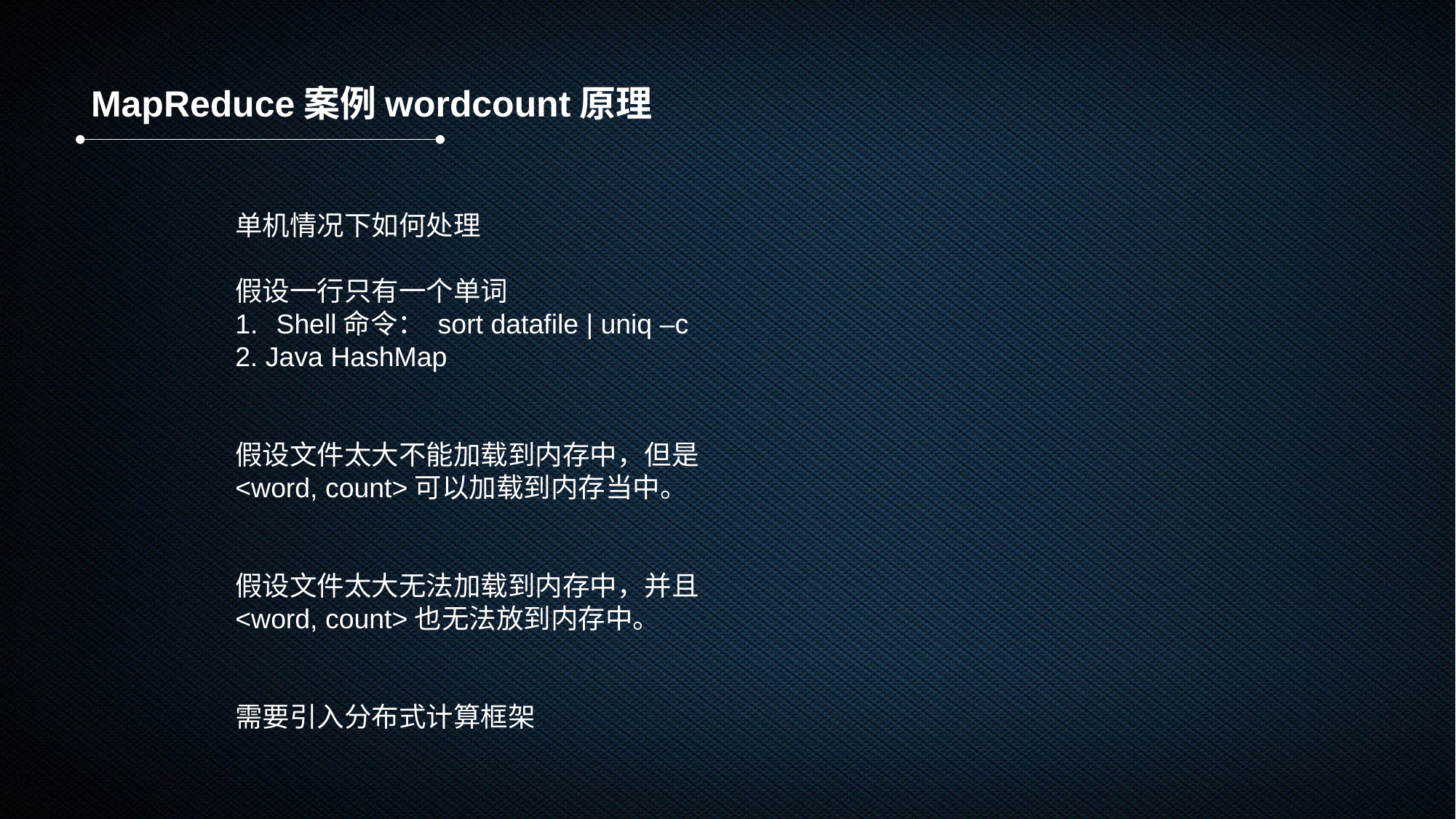

MapReduce案例wordcount原理
单机情况下如何处理

假设一行只有一个单词
Shell命令： sort datafile | uniq –c
2. Java HashMap

假设文件太大不能加载到内存中，但是
<word, count>可以加载到内存当中。

假设文件太大无法加载到内存中，并且
<word, count>也无法放到内存中。

需要引入分布式计算框架